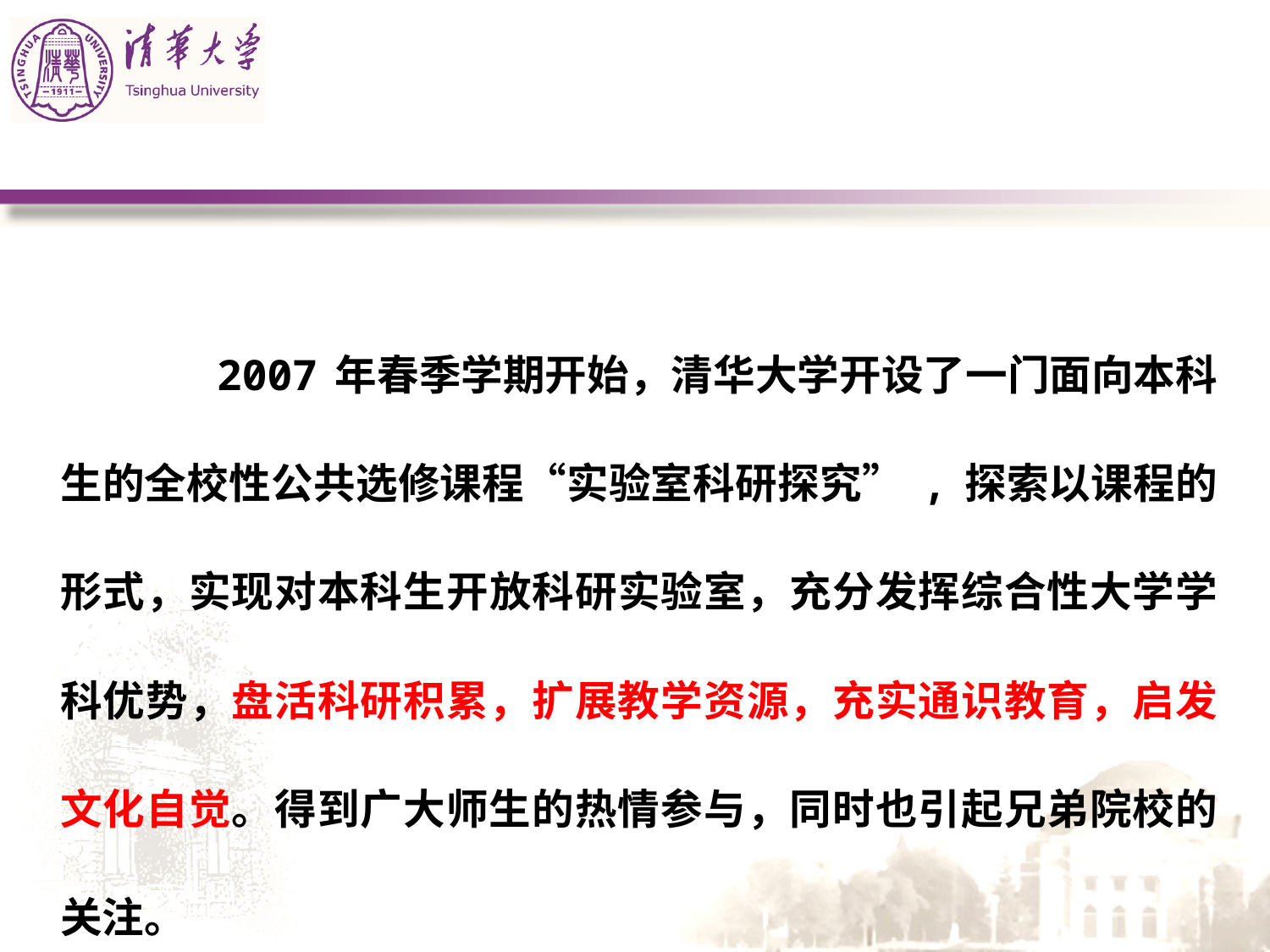

#
      2007年春季学期开始，清华大学开设了一门面向本科生的全校性公共选修课程“实验室科研探究”,探索以课程的形式，实现对本科生开放科研实验室，充分发挥综合性大学学科优势，盘活科研积累，扩展教学资源，充实通识教育，启发文化自觉。得到广大师生的热情参与，同时也引起兄弟院校的关注。